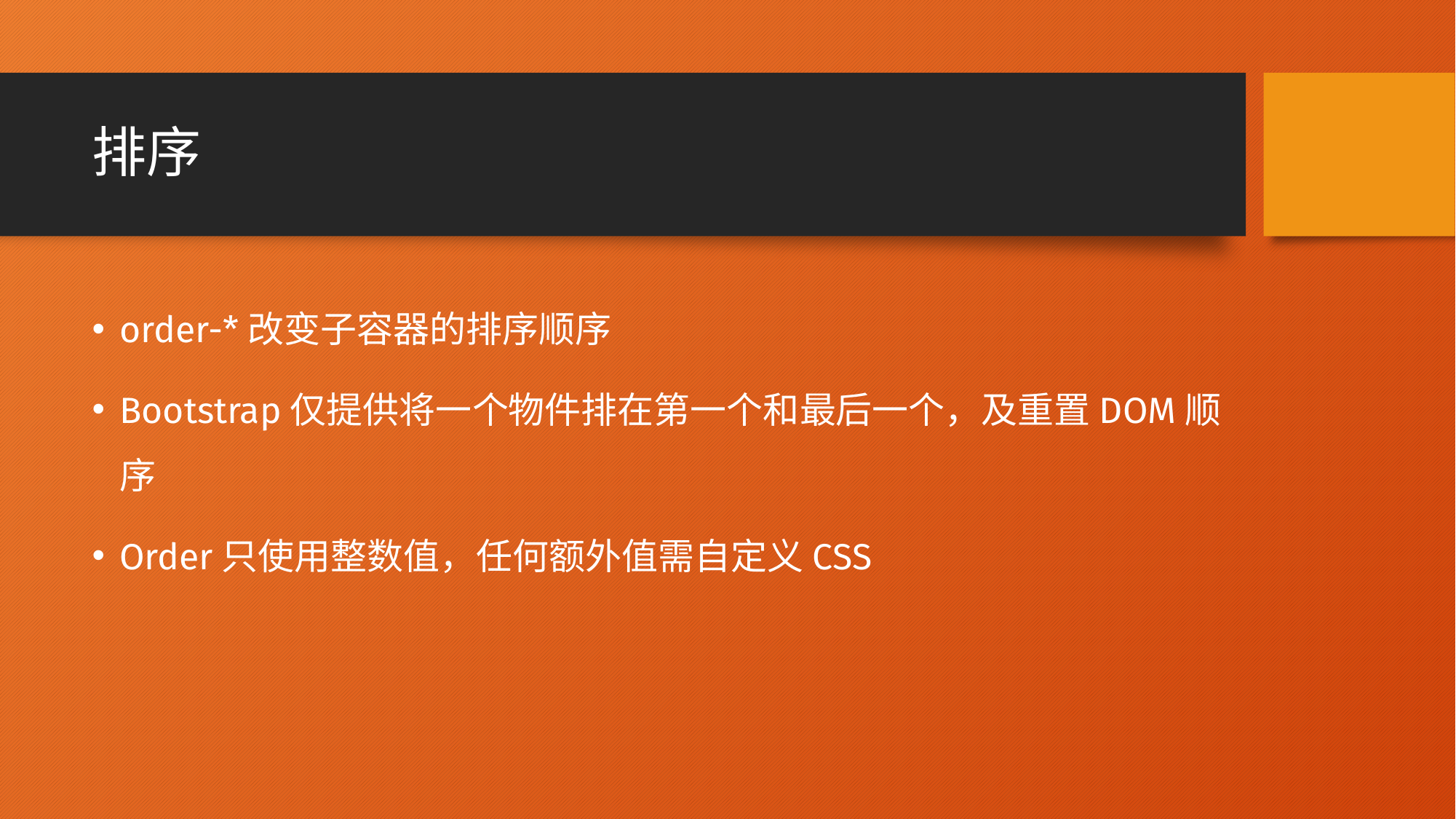

# 排序
order-*改变子容器的排序顺序
Bootstrap仅提供将一个物件排在第一个和最后一个，及重置DOM顺序
Order只使用整数值，任何额外值需自定义CSS